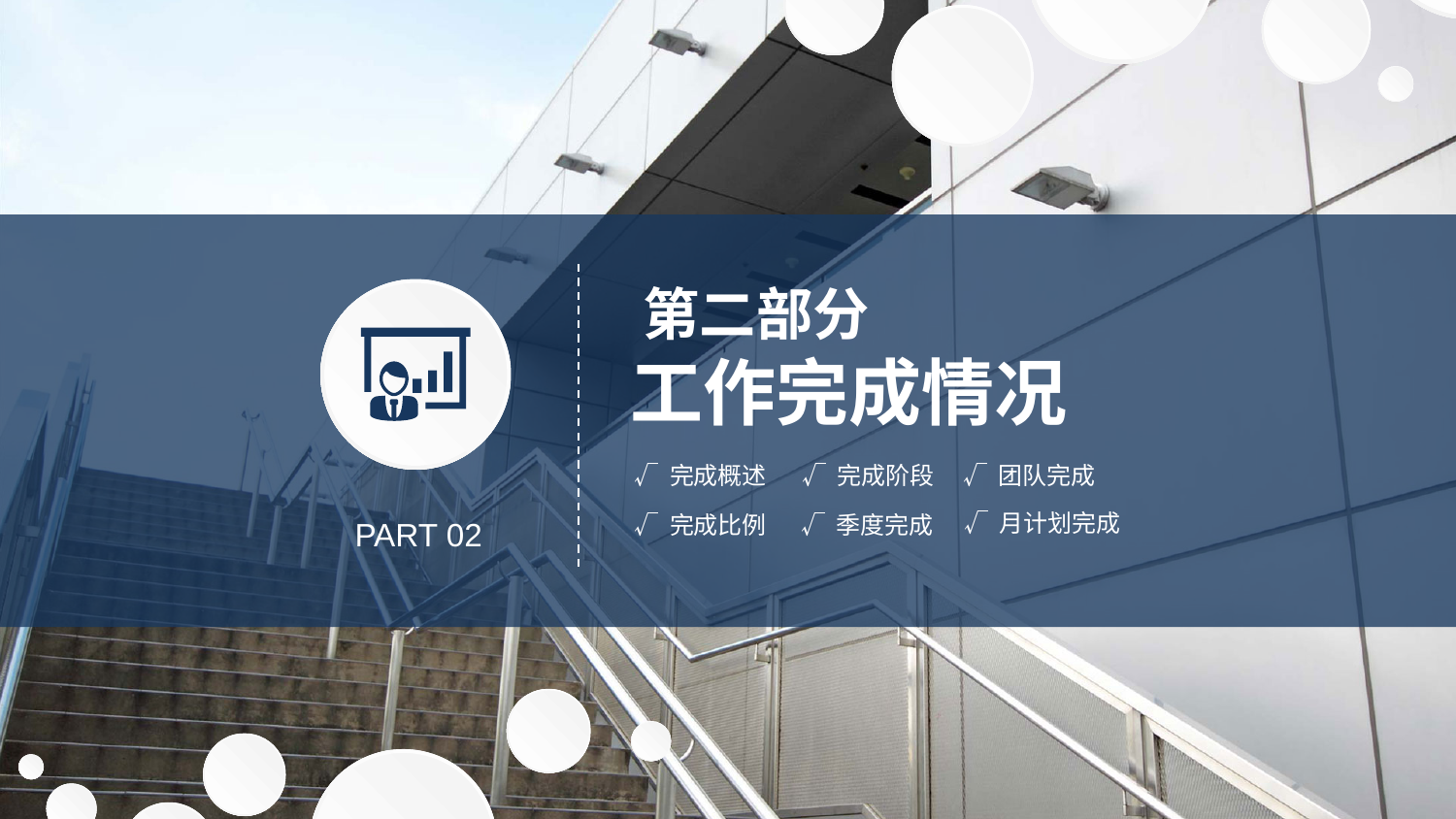

第二部分
工作完成情况

√ 完成概述
√ 完成阶段
√ 团队完成
√ 月计划完成
√ 完成比例
√ 季度完成
PART 02

延迟符